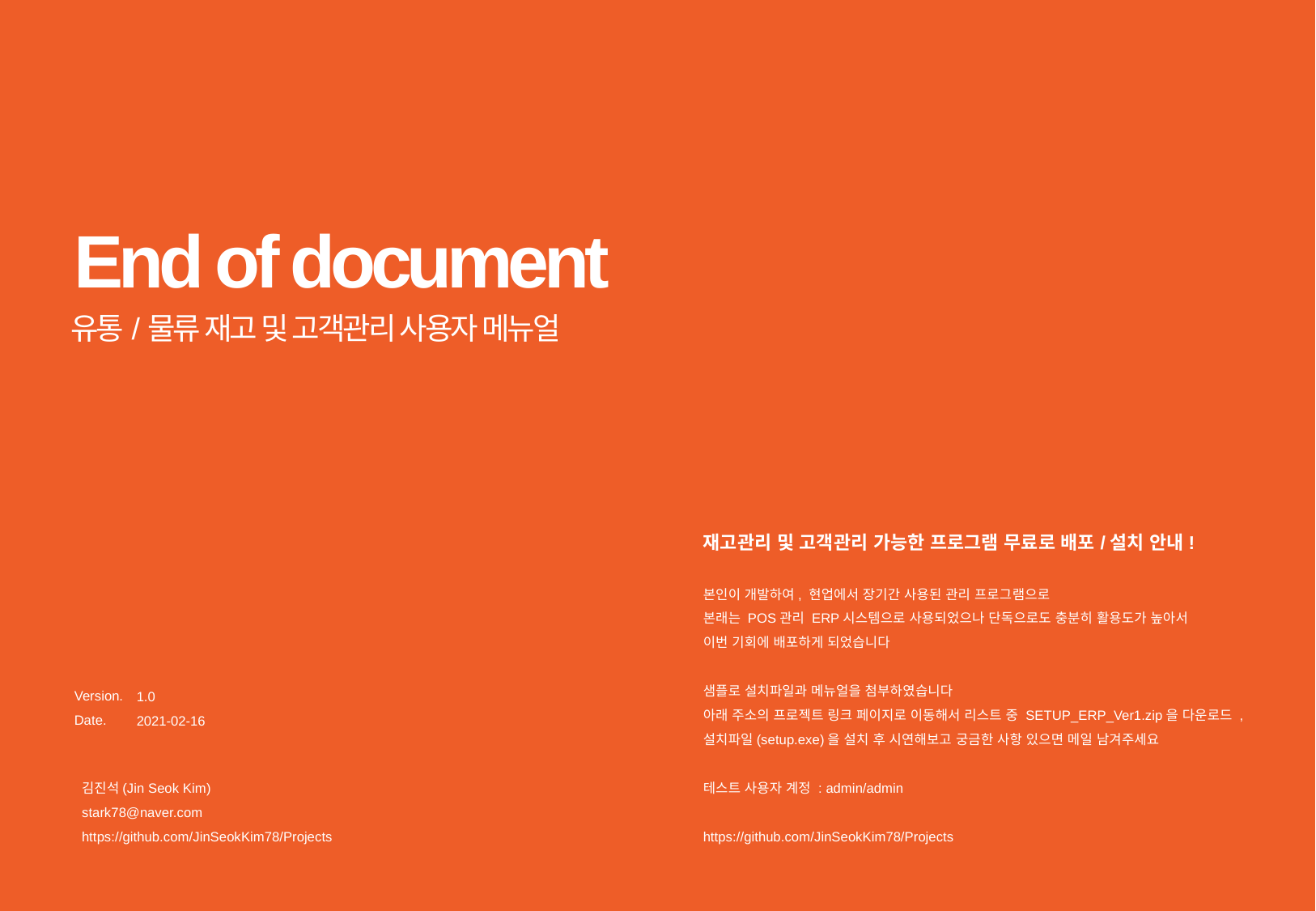

# End of document
유통/물류 재고 및 고객관리 사용자 메뉴얼
재고관리 및 고객관리 가능한 프로그램 무료로 배포/설치 안내!
본인이 개발하여, 현업에서 장기간 사용된 관리 프로그램으로
본래는 POS관리 ERP시스템으로 사용되었으나 단독으로도 충분히 활용도가 높아서
이번 기회에 배포하게 되었습니다
샘플로 설치파일과 메뉴얼을 첨부하였습니다
아래 주소의 프로젝트 링크 페이지로 이동해서 리스트 중 SETUP_ERP_Ver1.zip을 다운로드 ,
설치파일(setup.exe)을 설치 후 시연해보고 궁금한 사항 있으면 메일 남겨주세요

테스트 사용자 계정 : admin/admin
https://github.com/JinSeokKim78/Projects
Version.
Date.
1.0
2021-02-16
김진석(Jin Seok Kim)
stark78@naver.com
https://github.com/JinSeokKim78/Projects